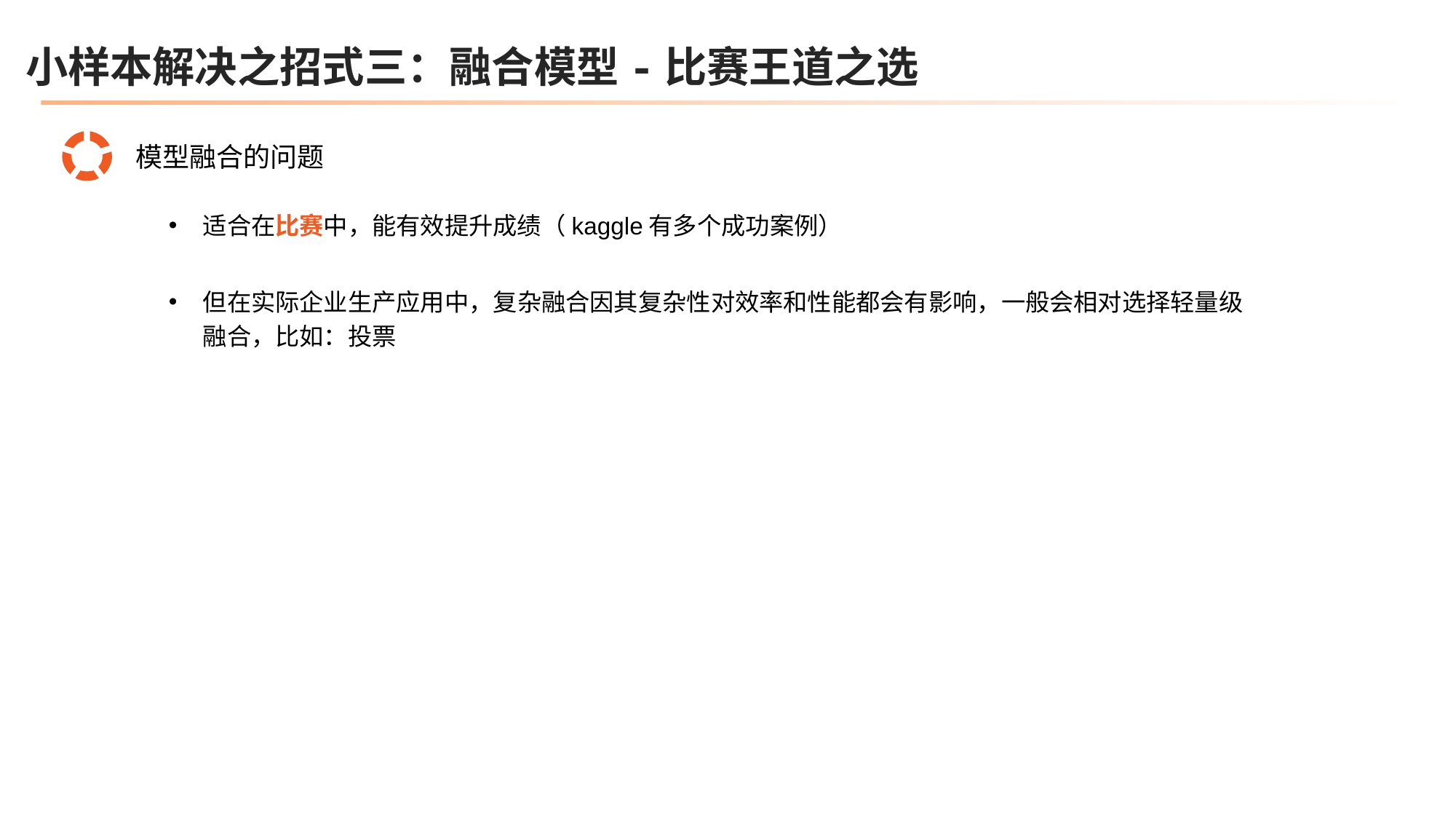

小样本解决之招式三：融合模型-比赛王道之选

模型融合的问题
适合在比赛中，能有效提升成绩（kaggle有多个成功案例）
但在实际企业生产应用中，复杂融合因其复杂性对效率和性能都会有影响，一般会相对选择轻量级融合，比如：投票